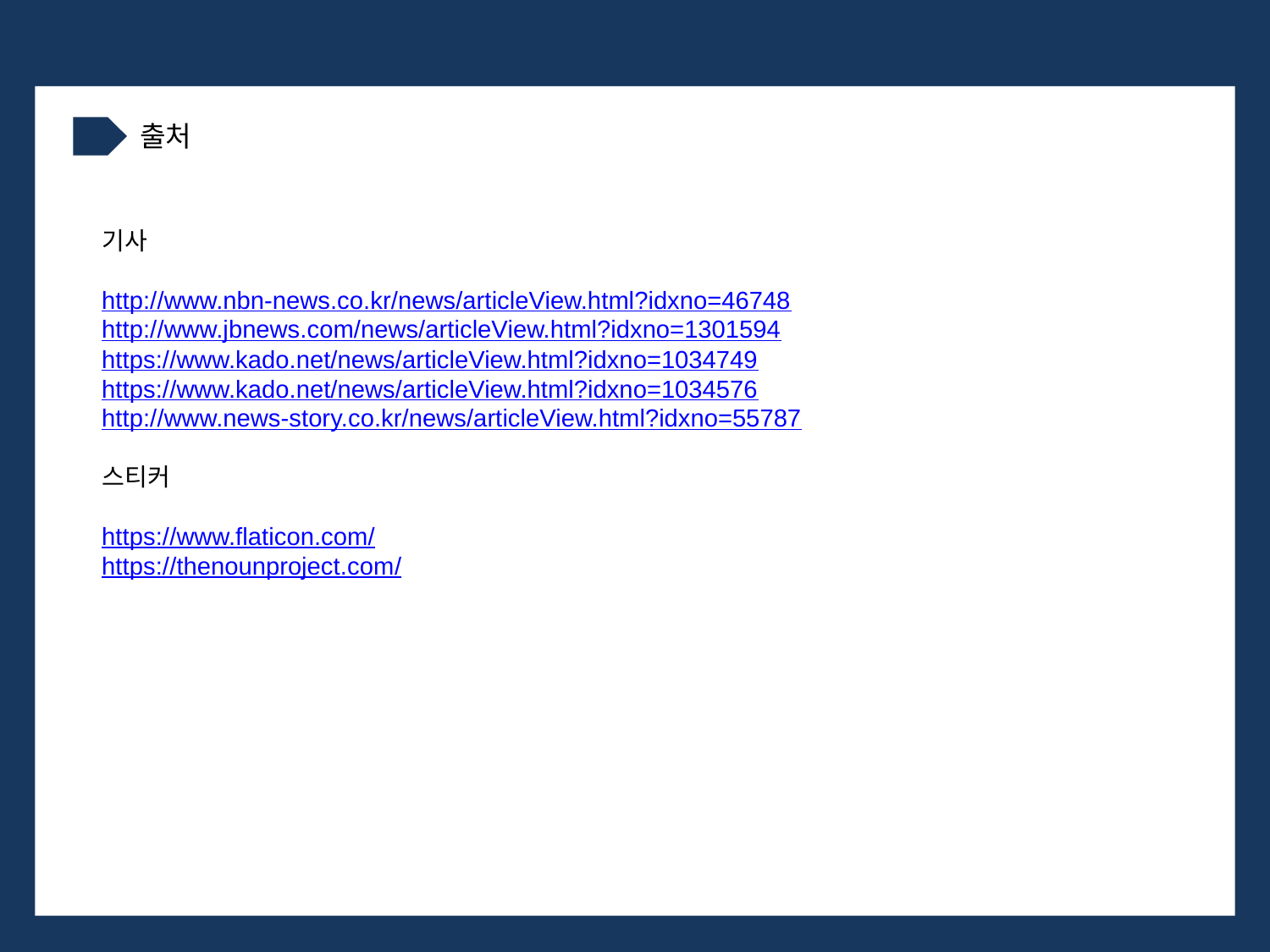

출처

기사

http://www.nbn-news.co.kr/news/articleView.html?idxno=46748
http://www.jbnews.com/news/articleView.html?idxno=1301594
https://www.kado.net/news/articleView.html?idxno=1034749
https://www.kado.net/news/articleView.html?idxno=1034576
http://www.news-story.co.kr/news/articleView.html?idxno=55787

스티커

https://www.flaticon.com/
https://thenounproject.com/